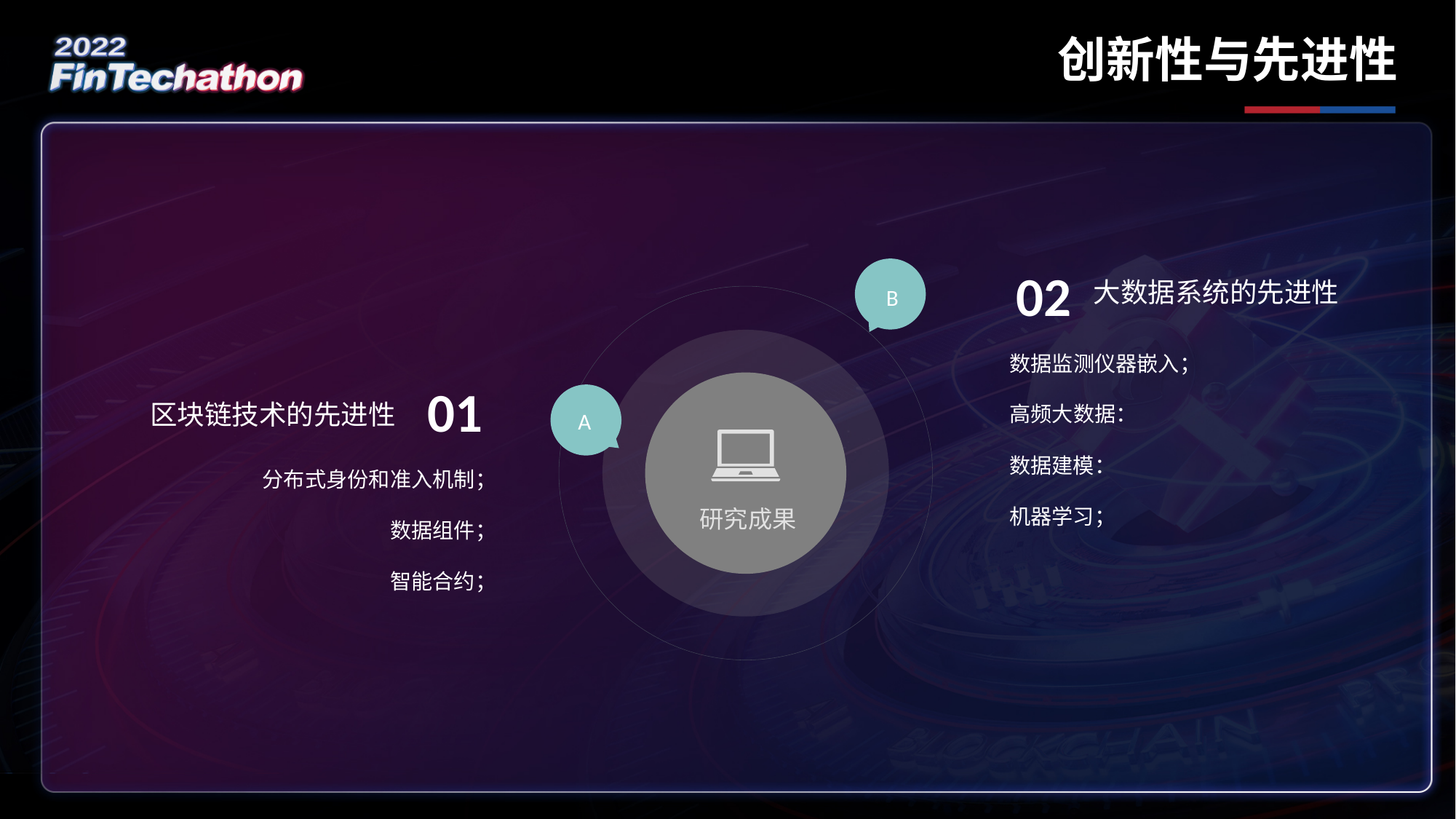

创新性与先进性
02

B
大数据系统的先进性

数据监测仪器嵌入；
高频大数据：
数据建模：
机器学习；

01

研究成果

A
区块链技术的先进性
分布式身份和准入机制；
数据组件；
智能合约；